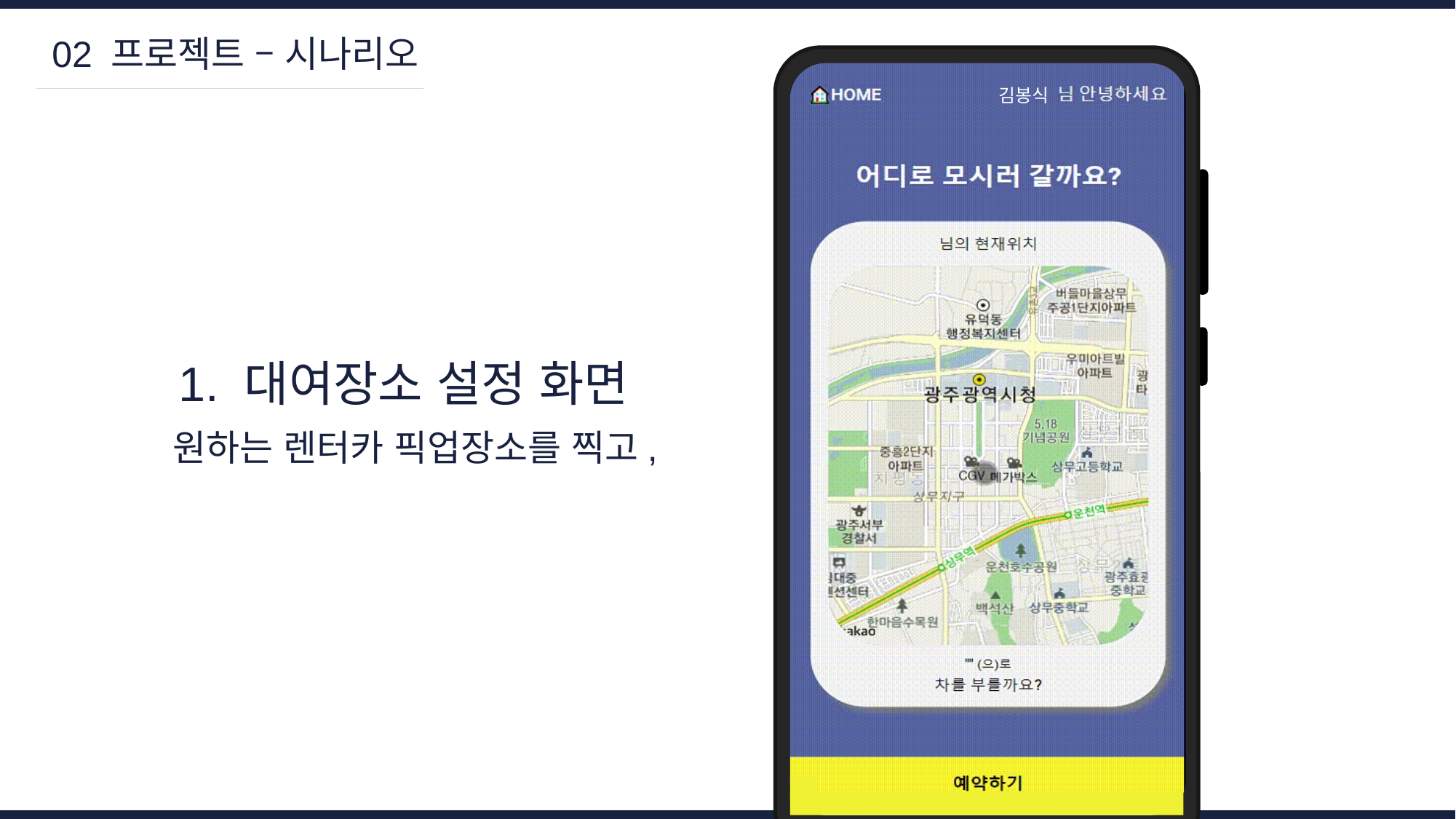

02 프로젝트 – 시나리오

김봉식

1. 대여장소 설정 화면
원하는 렌터카 픽업장소를 찍고,